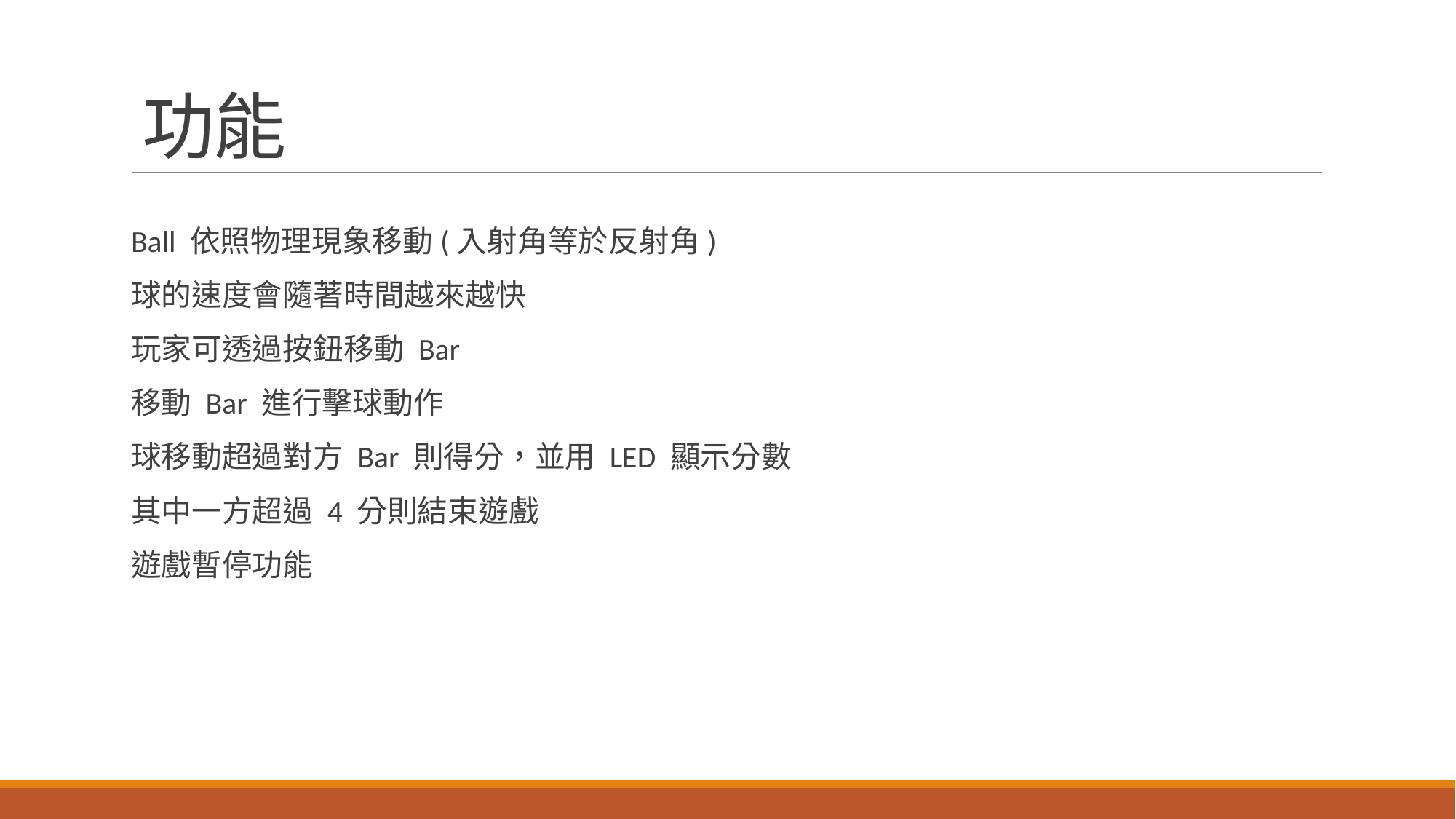

# 功能
Ball 依照物理現象移動(入射角等於反射角)
球的速度會隨著時間越來越快
玩家可透過按鈕移動 Bar
移動 Bar 進行擊球動作
球移動超過對方 Bar 則得分，並用 LED 顯示分數
其中一方超過 4 分則結束遊戲
遊戲暫停功能